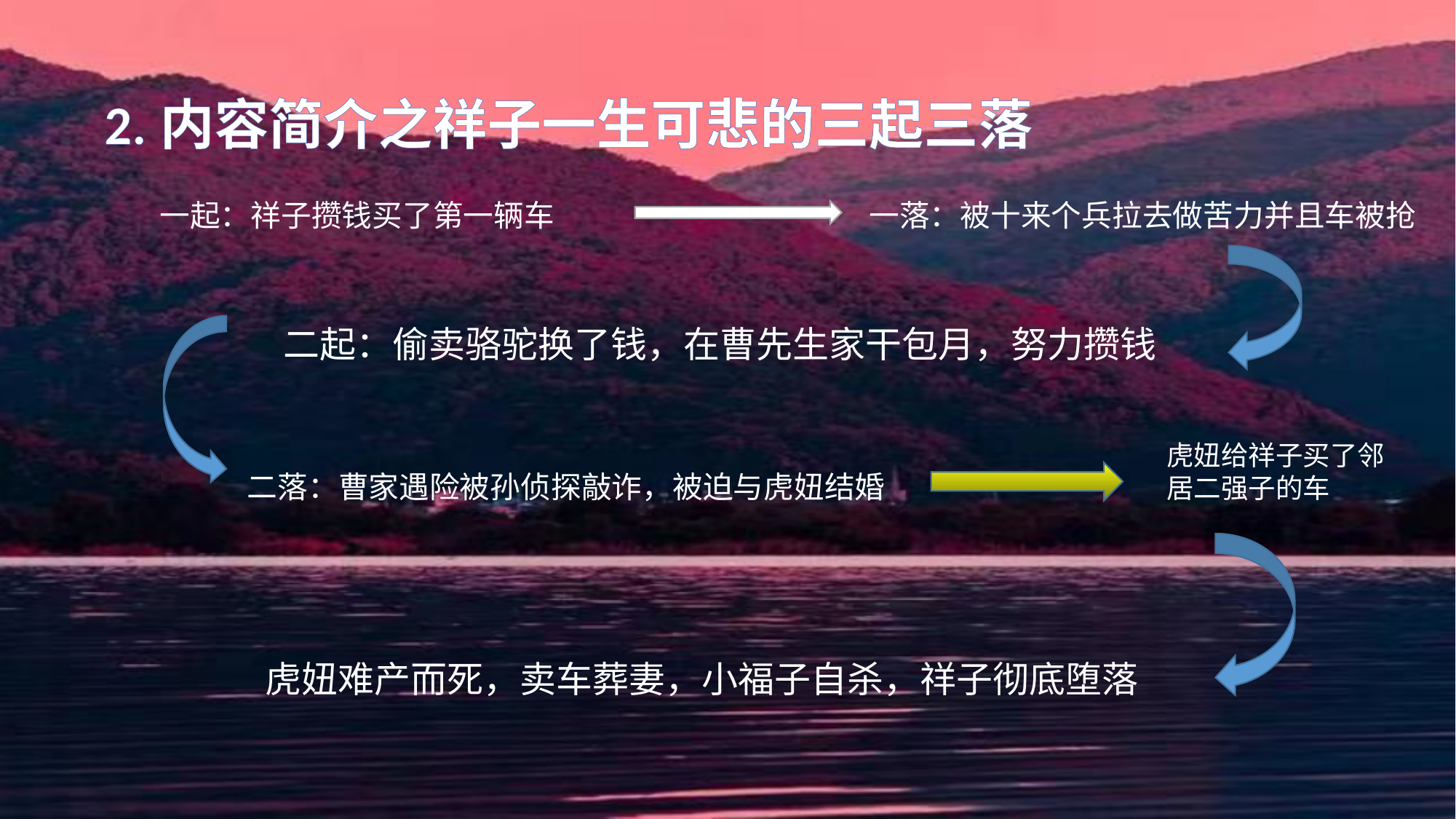

#
2.内容简介之祥子一生可悲的三起三落
一起：祥子攒钱买了第一辆车
一落：被十来个兵拉去做苦力并且车被抢

二起：偷卖骆驼换了钱，在曹先生家干包月，努力攒钱
虎妞给祥子买了邻居二强子的车
二落：曹家遇险被孙侦探敲诈，被迫与虎妞结婚

虎妞难产而死，卖车葬妻，小福子自杀，祥子彻底堕落